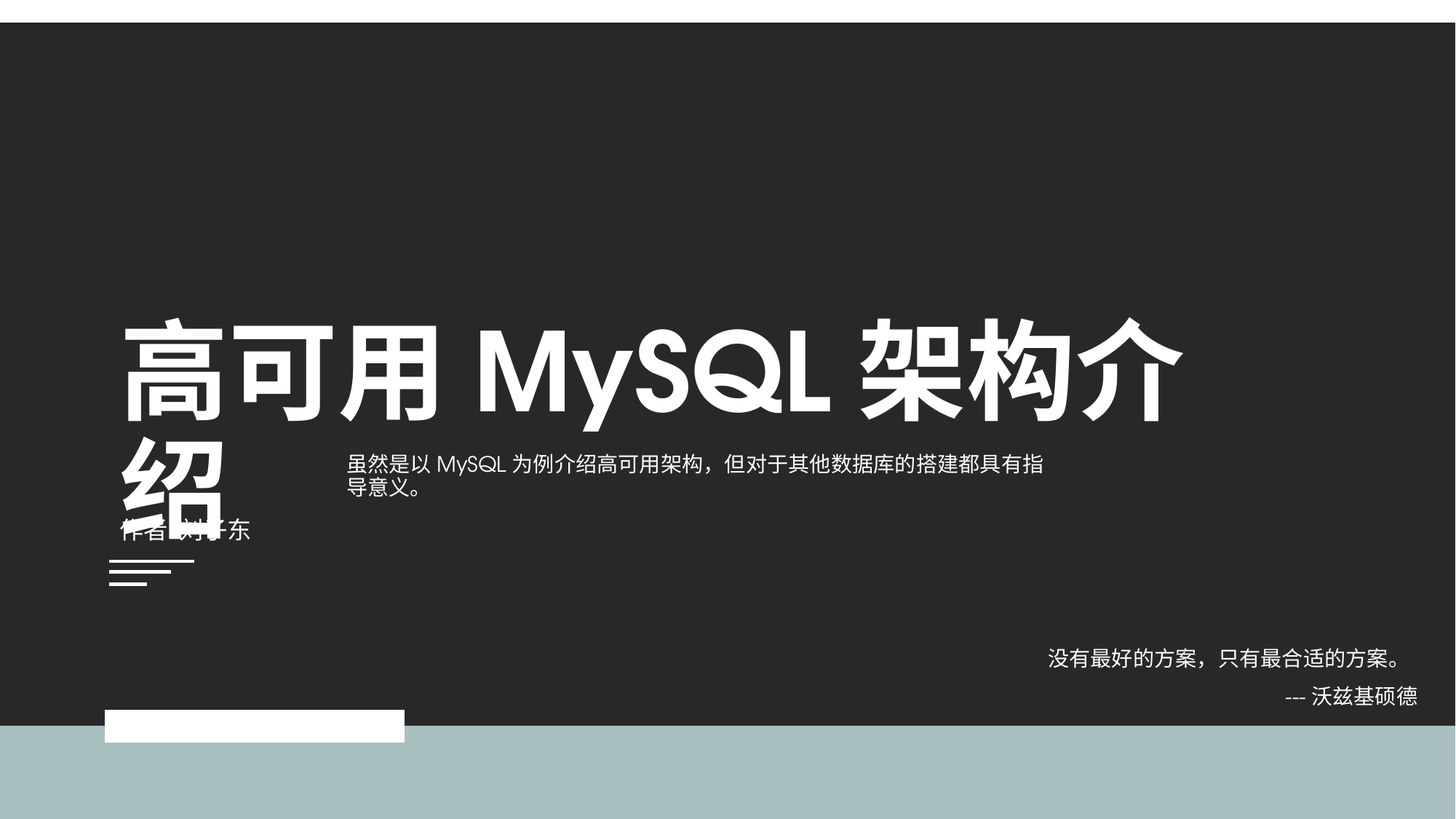

高可用MySQL架构介绍
虽然是以MySQL为例介绍高可用架构，但对于其他数据库的搭建都具有指导意义。
作者  刘子东
没有最好的方案，只有最合适的方案。
	                      ---沃兹基硕德